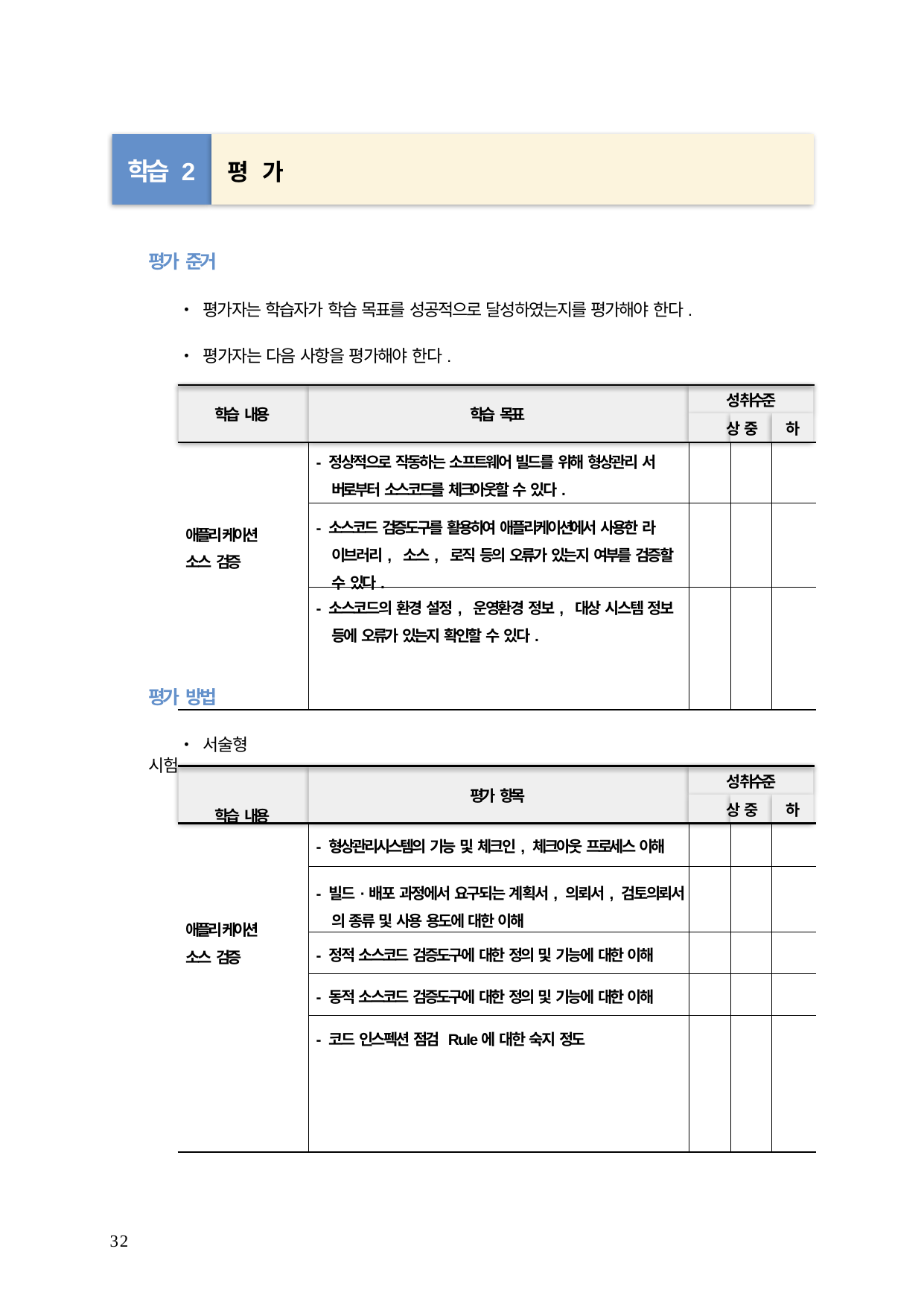

학습 2	평   가
평가 준거

• 평가자는 학습자가 학습 목표를 성공적으로 달성하였는지를 평가해야 한다.

• 평가자는 다음 사항을 평가해야 한다.

성취수준

상	중	하
학습 내용
학습 목표

| 애플리케이션 소스 검증 | - 정상적으로 작동하는 소프트웨어 빌드를 위해 형상관리 서 버로부터 소스코드를 체크아웃할 수 있다. |  |  |  |
| --- | --- | --- | --- | --- |
|  | - 소스코드 검증도구를 활용하여 애플리케이션에서 사용한 라 이브러리, 소스, 로직 등의 오류가 있는지 여부를 검증할 수 있다. |  |  |  |
|  | - 소스코드의 환경 설정, 운영환경 정보, 대상 시스템 정보 등에 오류가 있는지 확인할 수 있다. |  |  |  |
평가 방법

• 서술형 시험

학습 내용

성취수준

상	중	하
평가 항목

| 애플리케이션 소스 검증 | - 형상관리시스템의 기능 및 체크인, 체크아웃 프로세스 이해 |  |  |  |
| --- | --- | --- | --- | --- |
|  | - 빌드·배포 과정에서 요구되는 계획서, 의뢰서, 검토의뢰서 의 종류 및 사용 용도에 대한 이해 |  |  |  |
|  | - 정적 소스코드 검증도구에 대한 정의 및 기능에 대한 이해 |  |  |  |
|  | - 동적 소스코드 검증도구에 대한 정의 및 기능에 대한 이해 |  |  |  |
|  | - 코드 인스펙션 점검 Rule에 대한 숙지 정도 |  |  |  |
32